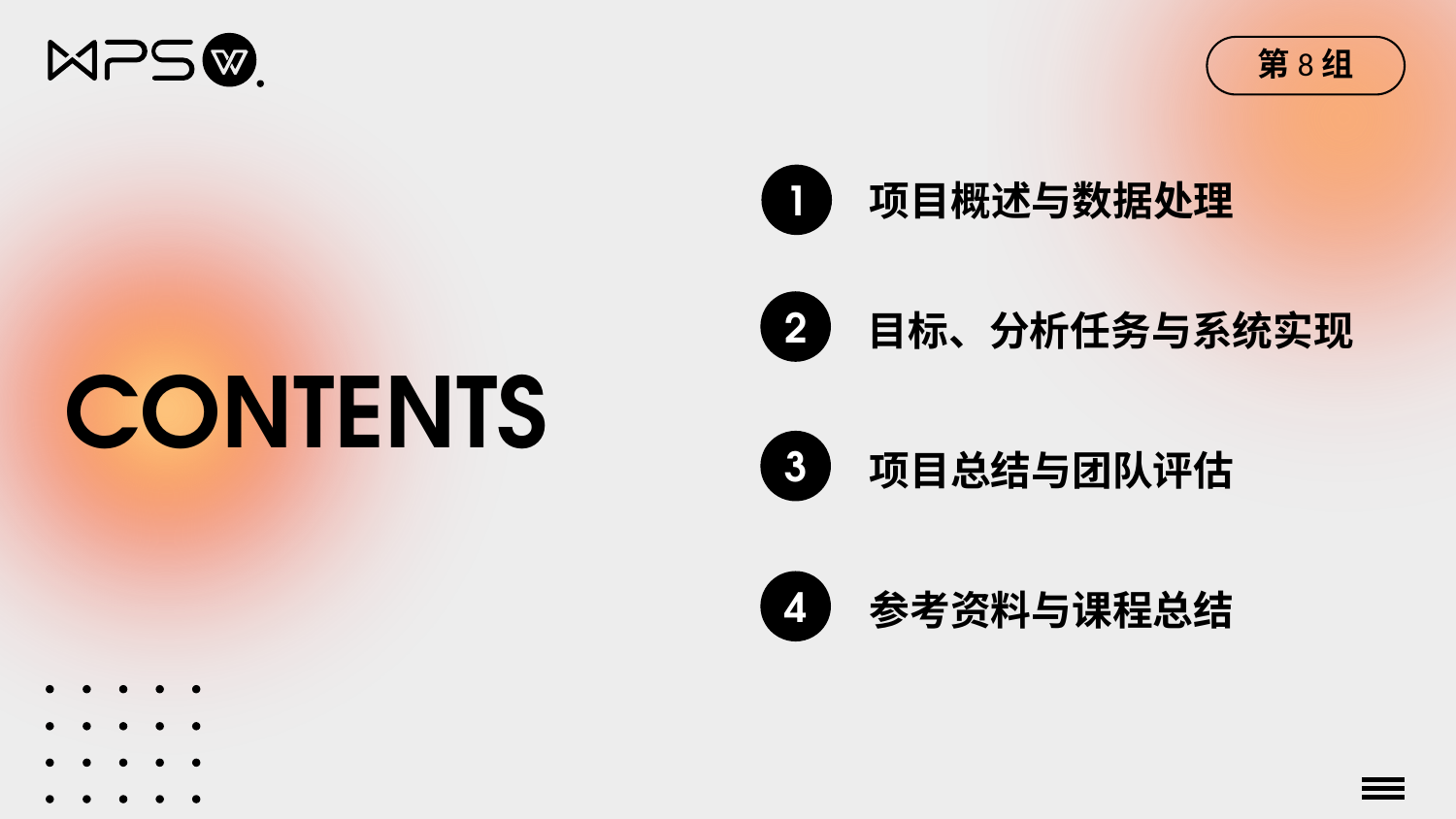

第8组

1
项目概述与数据处理

2
3
4
目标、分析任务与系统实现
CONTENTS
项目总结与团队评估
参考资料与课程总结